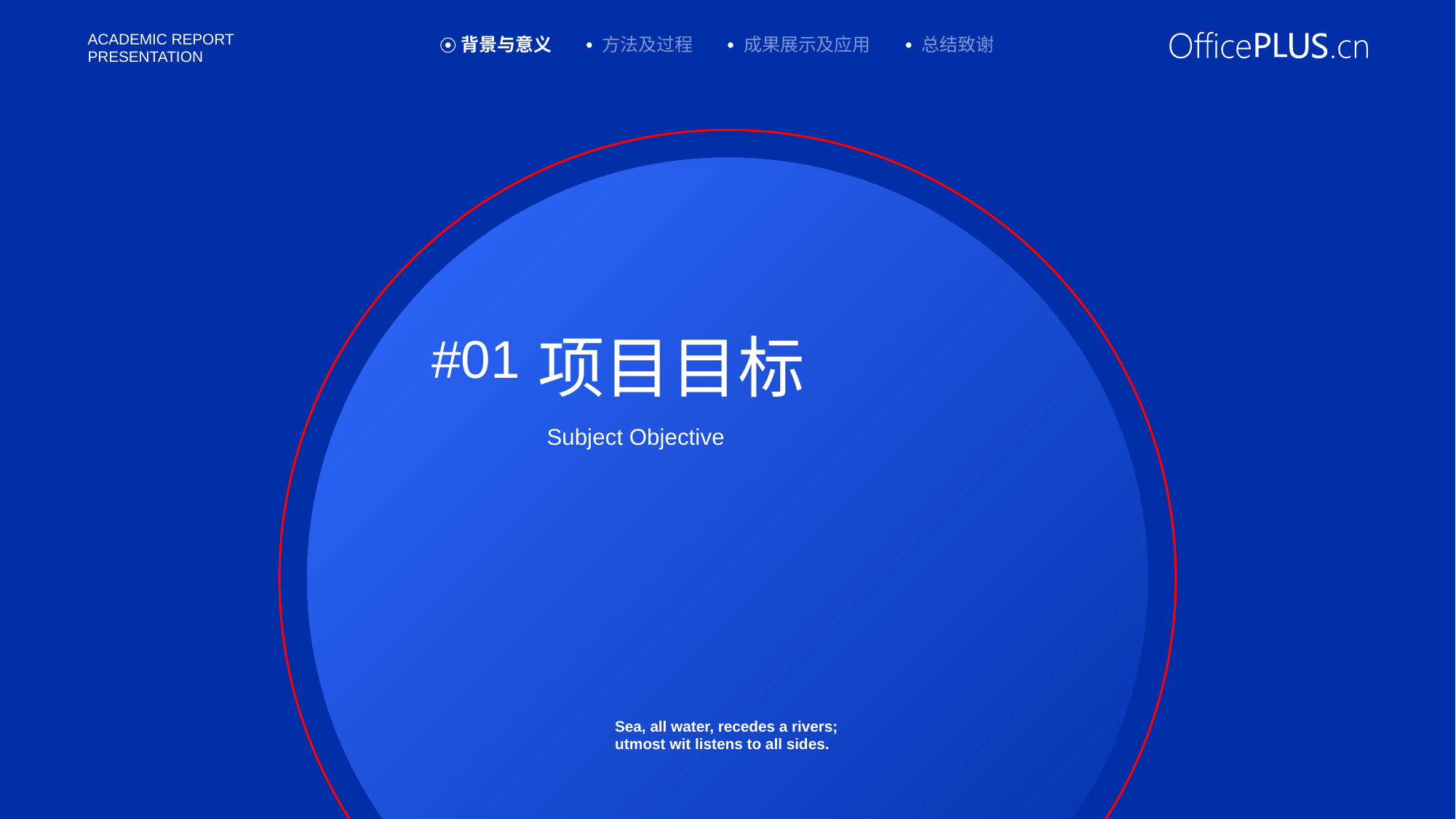

背景与意义
方法及过程
成果展示及应用
总结致谢

#01
项目目标
Subject Objective